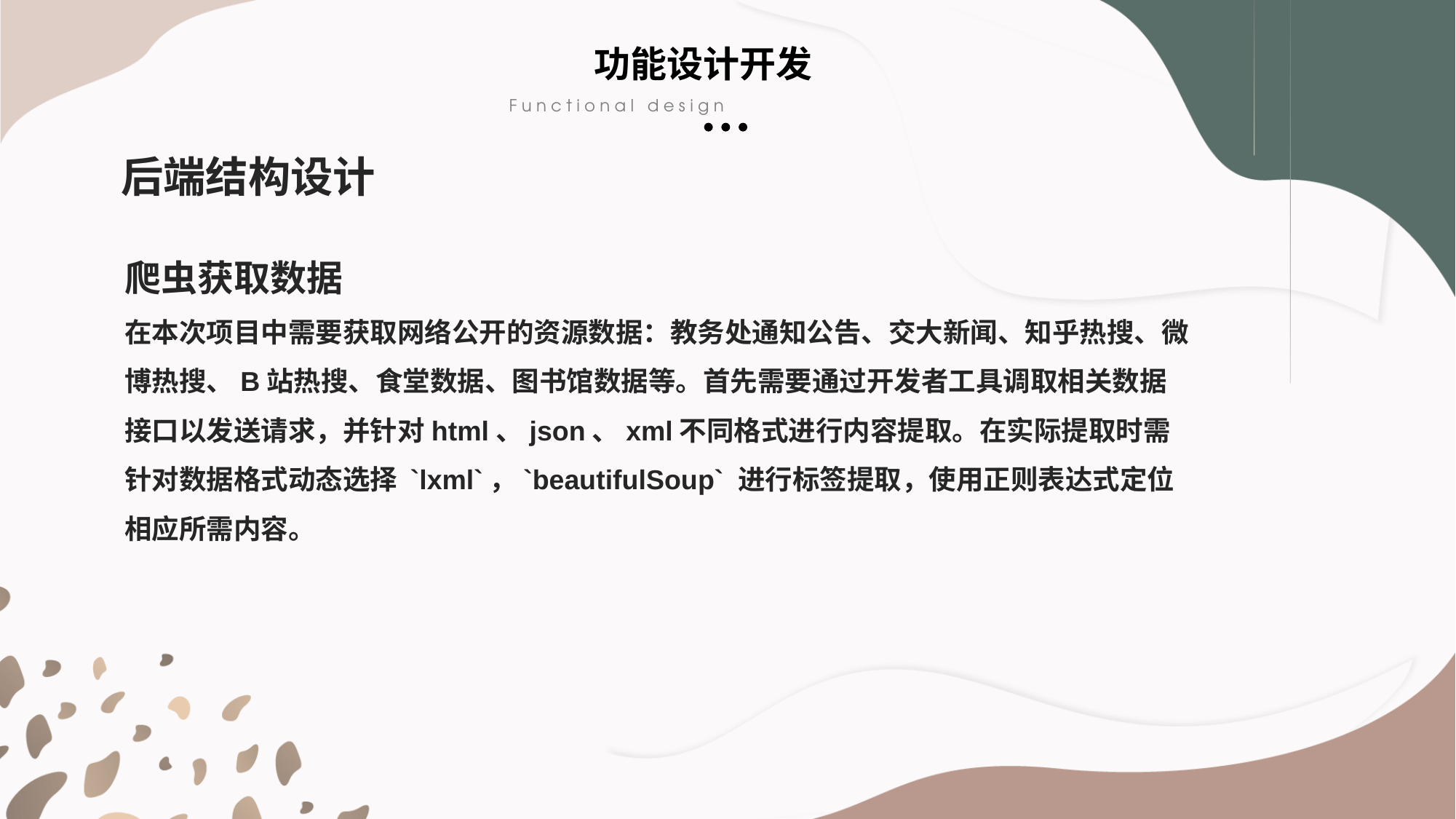

功能设计开发
Functional design

后端结构设计
爬虫获取数据
在本次项目中需要获取网络公开的资源数据：教务处通知公告、交大新闻、知乎热搜、微博热搜、B站热搜、食堂数据、图书馆数据等。首先需要通过开发者工具调取相关数据接口以发送请求，并针对html、json、xml不同格式进行内容提取。在实际提取时需针对数据格式动态选择 `lxml`，`beautifulSoup` 进行标签提取，使用正则表达式定位相应所需内容。